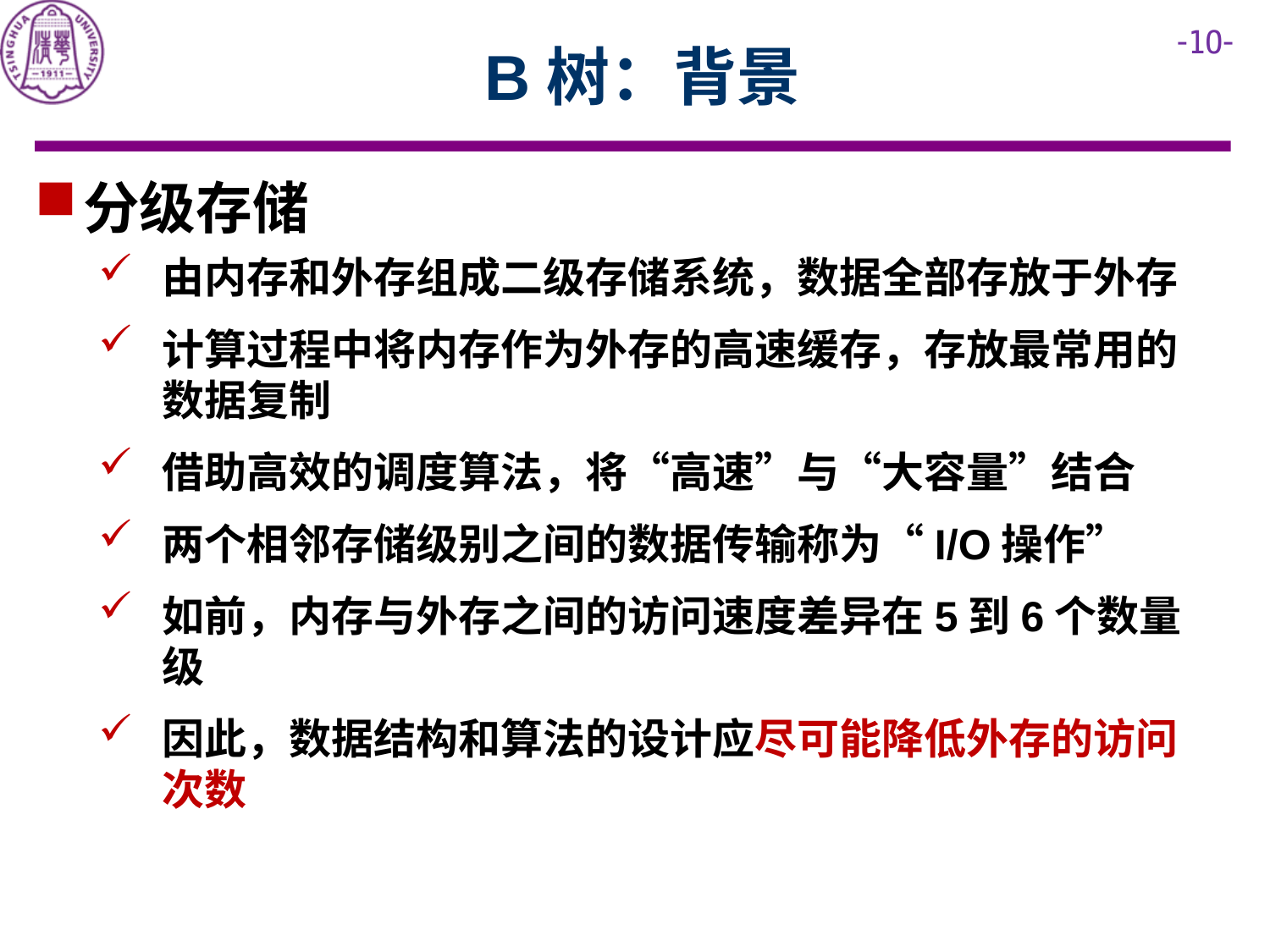

# B树：背景
分级存储
由内存和外存组成二级存储系统，数据全部存放于外存
计算过程中将内存作为外存的高速缓存，存放最常用的数据复制
借助高效的调度算法，将“高速”与“大容量”结合
两个相邻存储级别之间的数据传输称为“I/O操作”
如前，内存与外存之间的访问速度差异在5到6个数量级
因此，数据结构和算法的设计应尽可能降低外存的访问次数